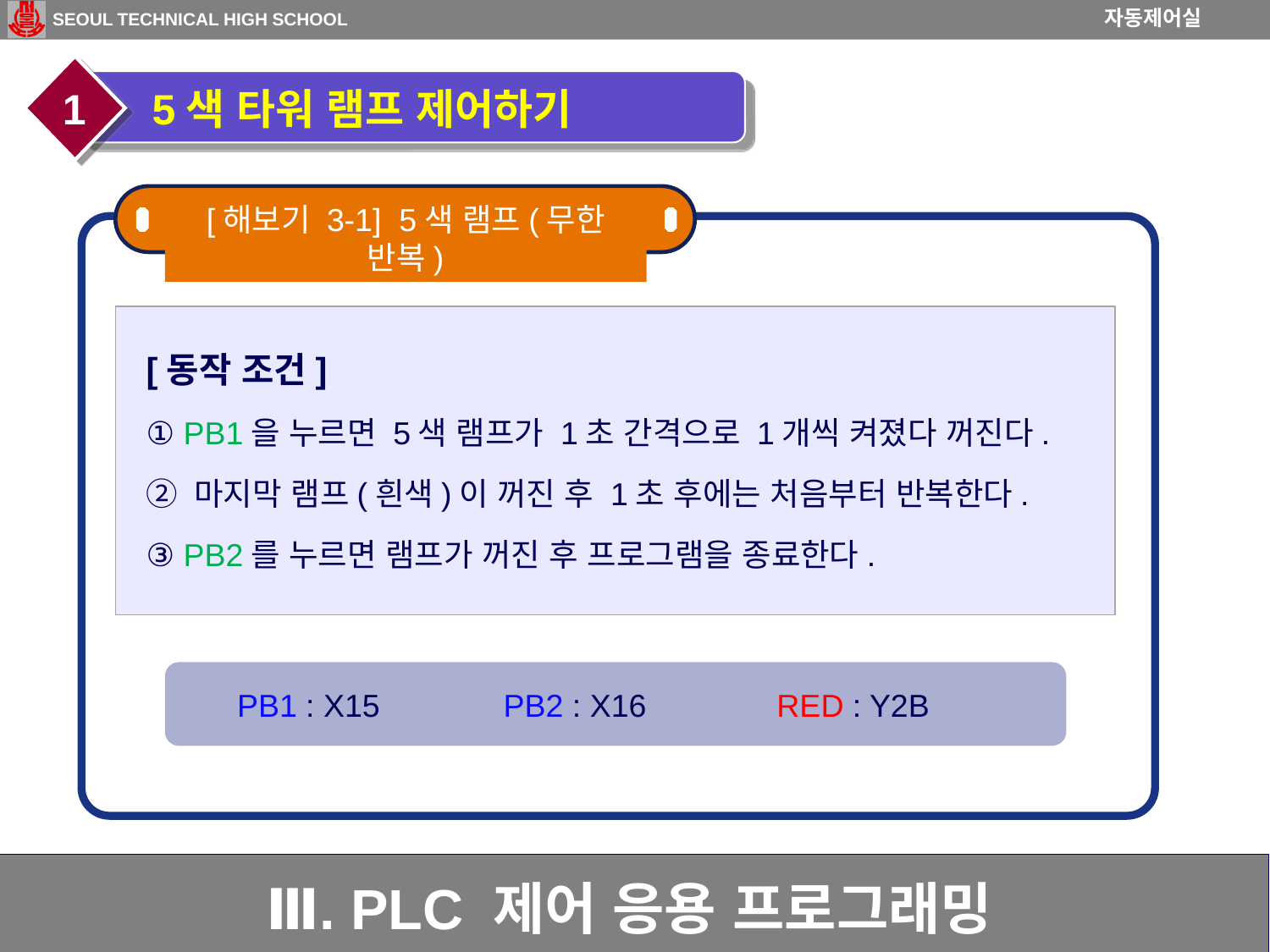

1

   5색 타워 램프 제어하기

[해보기 3-1]  5색 램프(무한 반복)

[동작 조건]
① PB1을 누르면 5색 램프가 1초 간격으로 1개씩 켜졌다 꺼진다.
② 마지막 램프(흰색)이 꺼진 후 1초 후에는 처음부터 반복한다.
③ PB2를 누르면 램프가 꺼진 후 프로그램을 종료한다.

PB1 : X15
PB2 : X16
RED : Y2B